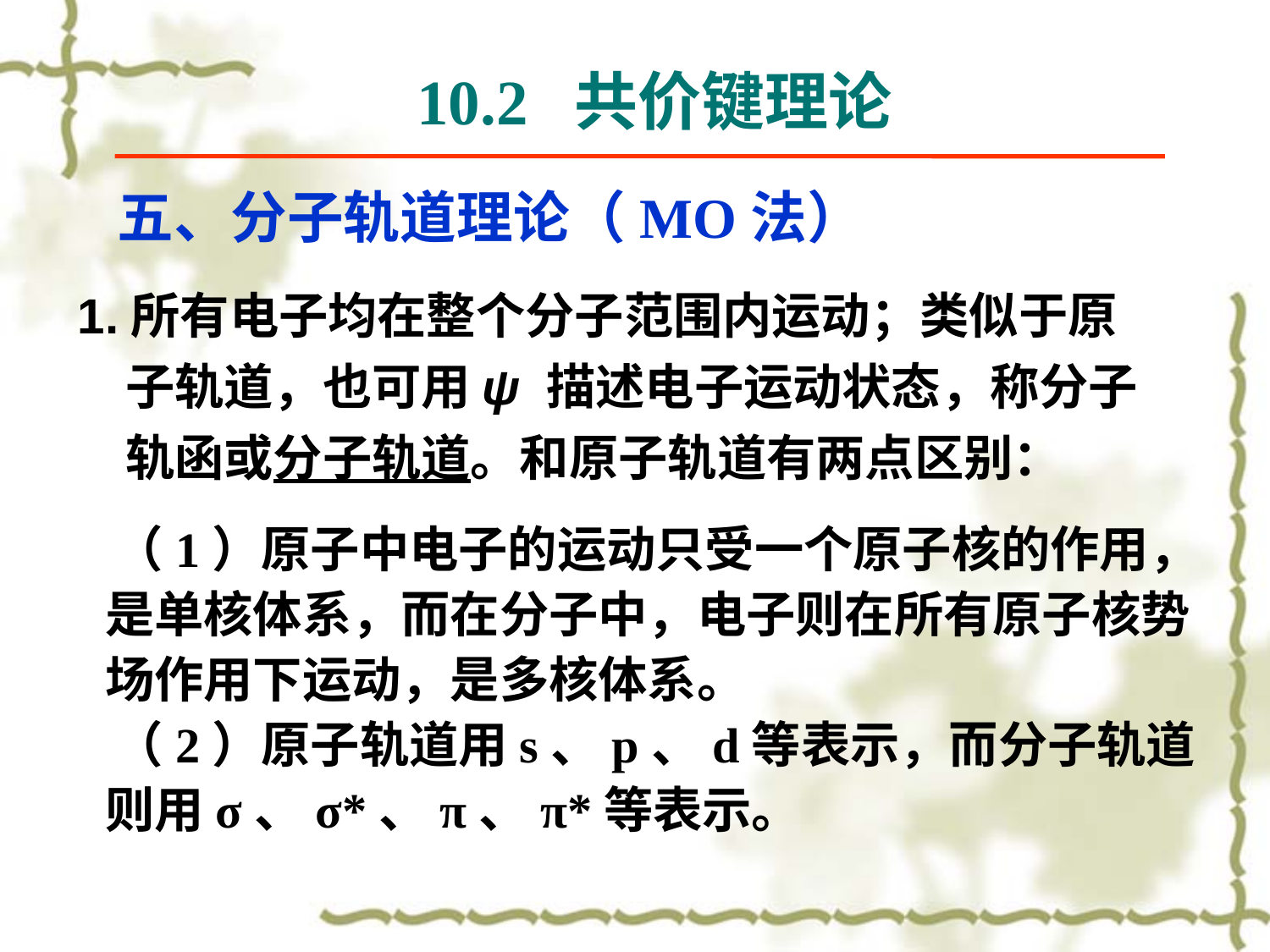

10.2  共价键理论

# 五、分子轨道理论（MO法）
1.所有电子均在整个分子范围内运动；类似于原子轨道，也可用ψ 描述电子运动状态，称分子轨函或分子轨道。和原子轨道有两点区别：
    （1）原子中电子的运动只受一个原子核的作用，是单核体系，而在分子中，电子则在所有原子核势场作用下运动，是多核体系。
    （2）原子轨道用s、p、d等表示，而分子轨道则用σ、σ*、π、π*等表示。